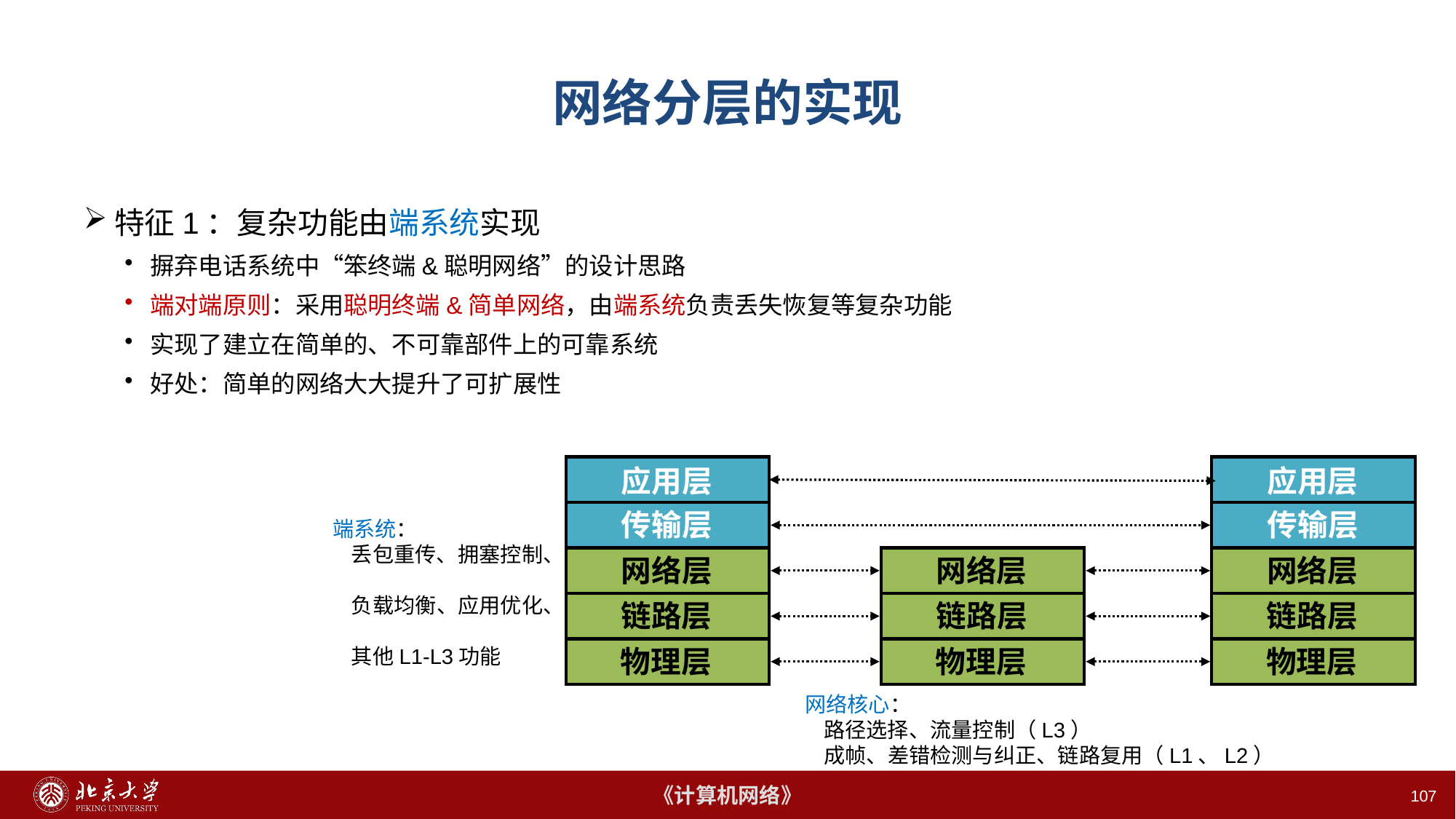

107
# 网络分层的实现
特征1：复杂功能由端系统实现
摒弃电话系统中“笨终端&聪明网络”的设计思路
端对端原则：采用聪明终端&简单网络，由端系统负责丢失恢复等复杂功能
实现了建立在简单的、不可靠部件上的可靠系统
好处：简单的网络大大提升了可扩展性

应用层

应用层
传输层
传输层

端系统：
    丢包重传、拥塞控制、
    负载均衡、应用优化、
    其他L1-L3功能
网络层
网络层
网络层

链路层
链路层
链路层

物理层
物理层
物理层

网络核心：
    路径选择、流量控制（L3）
    成帧、差错检测与纠正、链路复用（L1、L2）